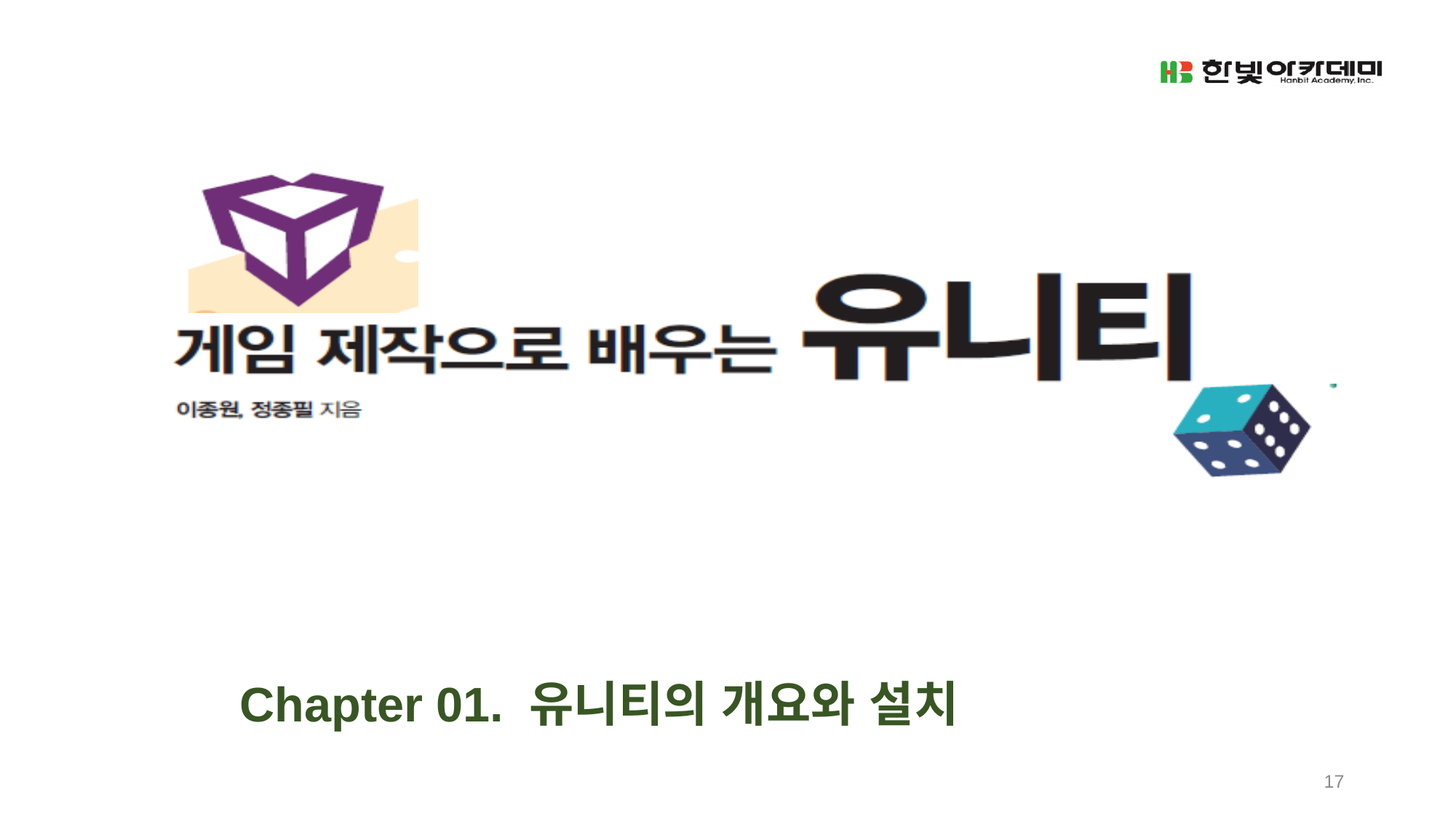

# Chapter 01. 유니티의 개요와 설치
17